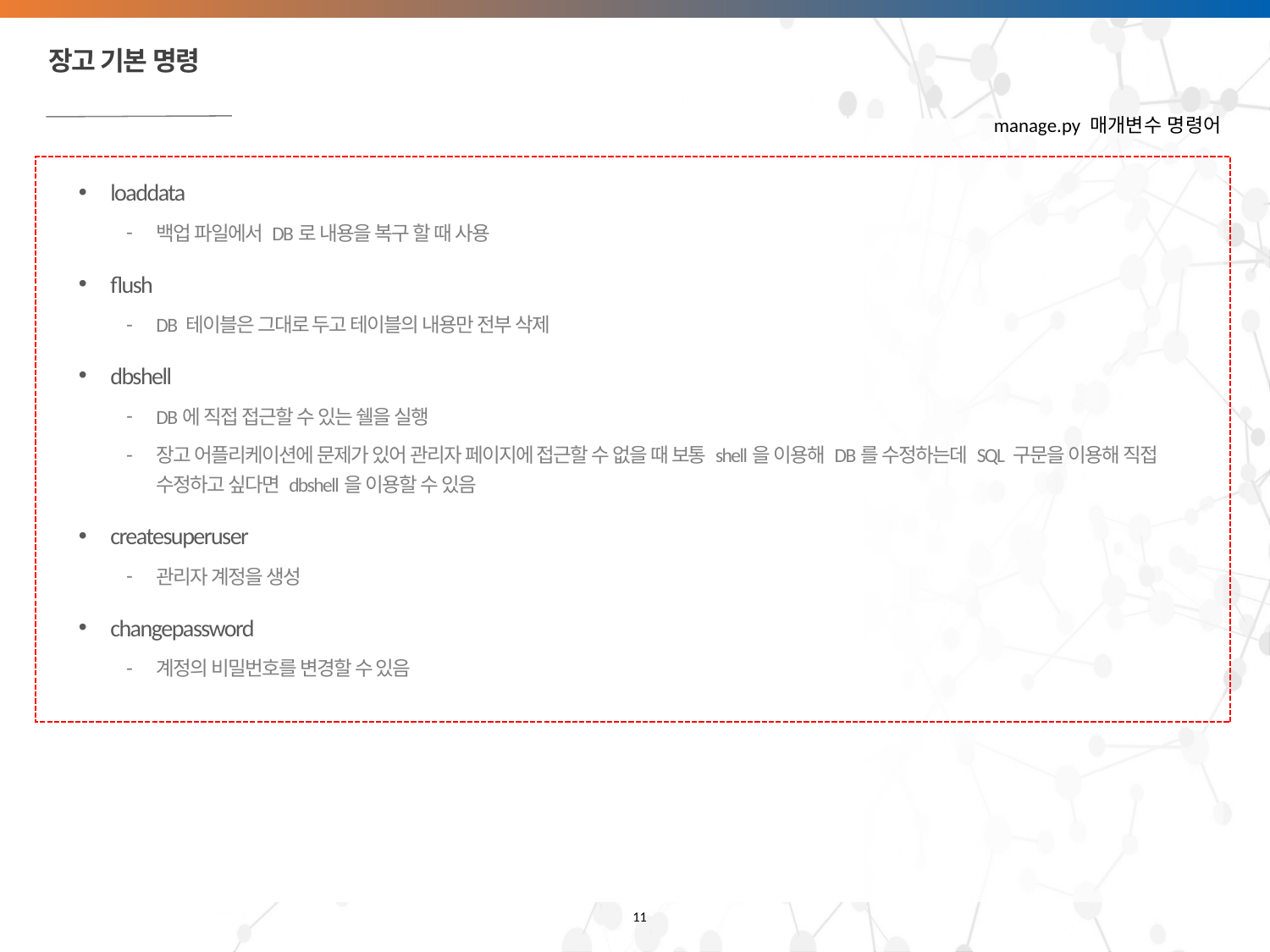

# 장고 기본 명령

manage.py 매개변수 명령어

loaddata
백업 파일에서 DB로 내용을 복구 할 때 사용
flush
DB 테이블은 그대로 두고 테이블의 내용만 전부 삭제
dbshell
DB에 직접 접근할 수 있는 쉘을 실행
장고 어플리케이션에 문제가 있어 관리자 페이지에 접근할 수 없을 때 보통 shell을 이용해 DB를 수정하는데 SQL 구문을 이용해 직접 수정하고 싶다면 dbshell을 이용할 수 있음
createsuperuser
관리자 계정을 생성
changepassword
계정의 비밀번호를 변경할 수 있음
11